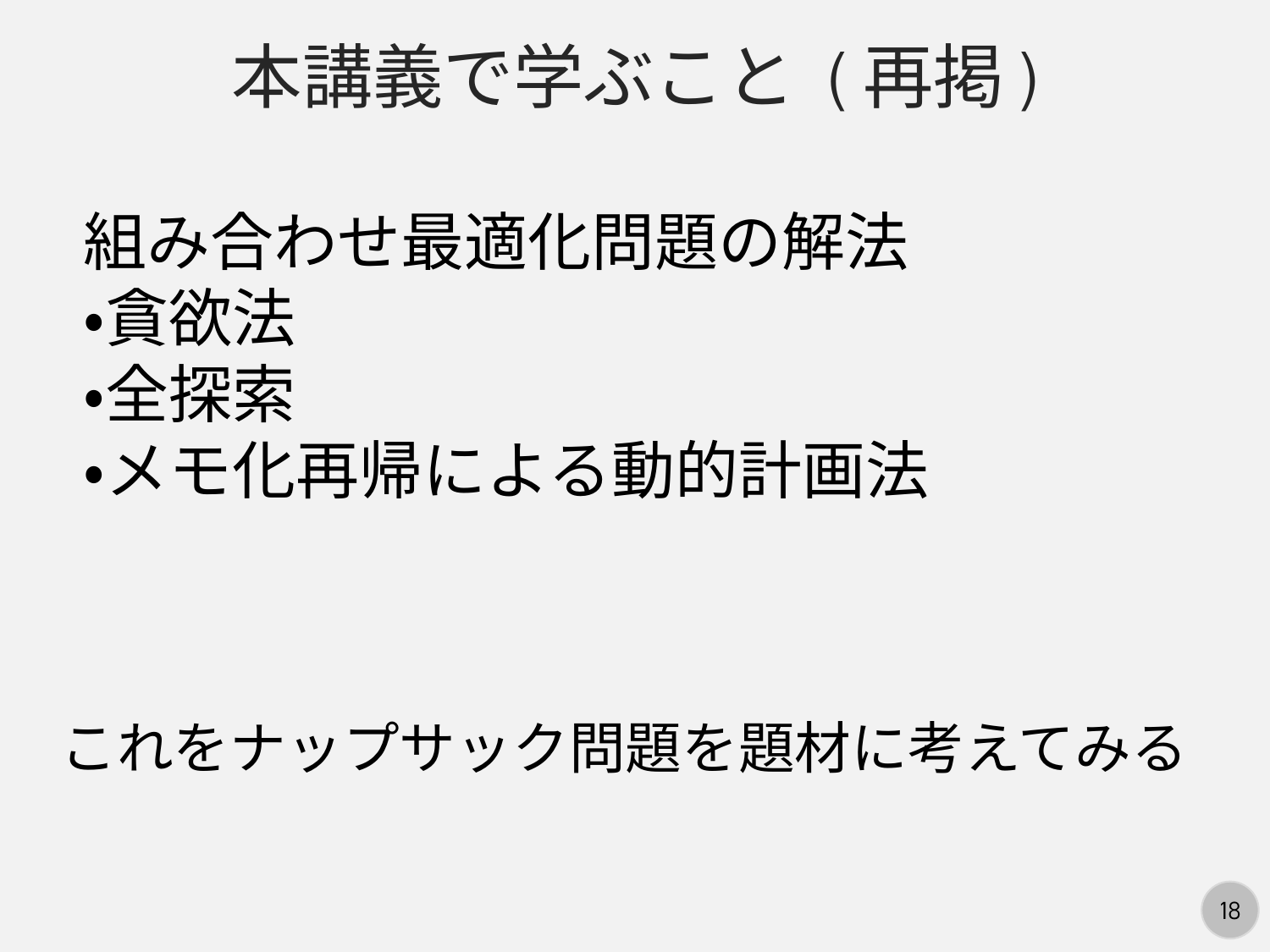

本講義で学ぶこと (再掲)
組み合わせ最適化問題の解法
・貪欲法
・全探索
・メモ化再帰による動的計画法
これをナップサック問題を題材に考えてみる